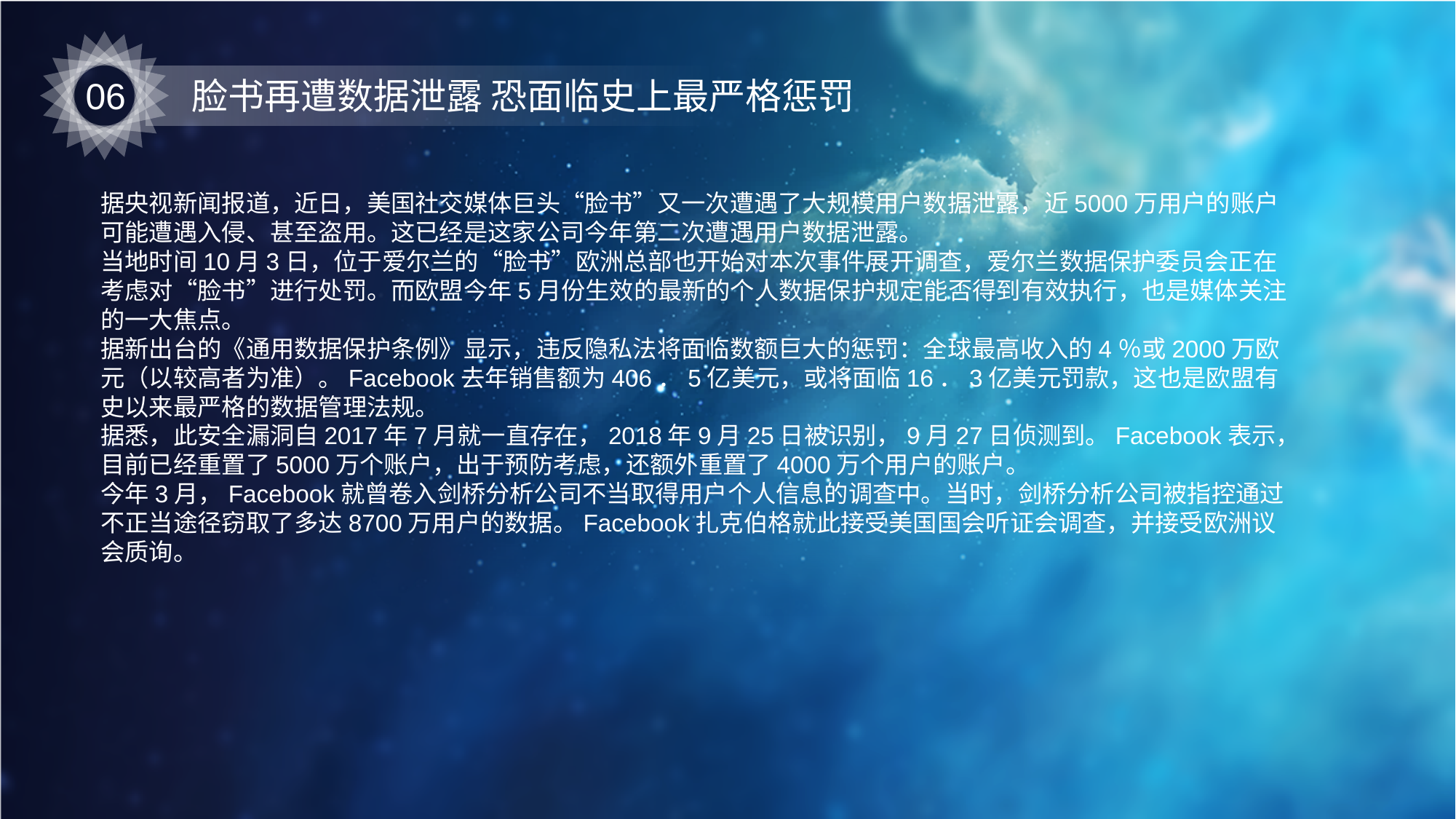

06
脸书再遭数据泄露 恐面临史上最严格惩罚
据央视新闻报道，近日，美国社交媒体巨头“脸书”又一次遭遇了大规模用户数据泄露，近5000万用户的账户可能遭遇入侵、甚至盗用。这已经是这家公司今年第二次遭遇用户数据泄露。
当地时间10月3日，位于爱尔兰的“脸书”欧洲总部也开始对本次事件展开调查，爱尔兰数据保护委员会正在考虑对“脸书”进行处罚。而欧盟今年5月份生效的最新的个人数据保护规定能否得到有效执行，也是媒体关注的一大焦点。
据新出台的《通用数据保护条例》显示，违反隐私法将面临数额巨大的惩罚：全球最高收入的4％或2000万欧元（以较高者为准）。Facebook去年销售额为406．5亿美元，或将面临16．3亿美元罚款，这也是欧盟有史以来最严格的数据管理法规。
据悉，此安全漏洞自2017年7月就一直存在，2018年9月25日被识别，9月27日侦测到。Facebook表示，目前已经重置了5000万个账户，出于预防考虑，还额外重置了4000万个用户的账户。
今年3月，Facebook就曾卷入剑桥分析公司不当取得用户个人信息的调查中。当时，剑桥分析公司被指控通过不正当途径窃取了多达8700万用户的数据。Facebook扎克伯格就此接受美国国会听证会调查，并接受欧洲议会质询。